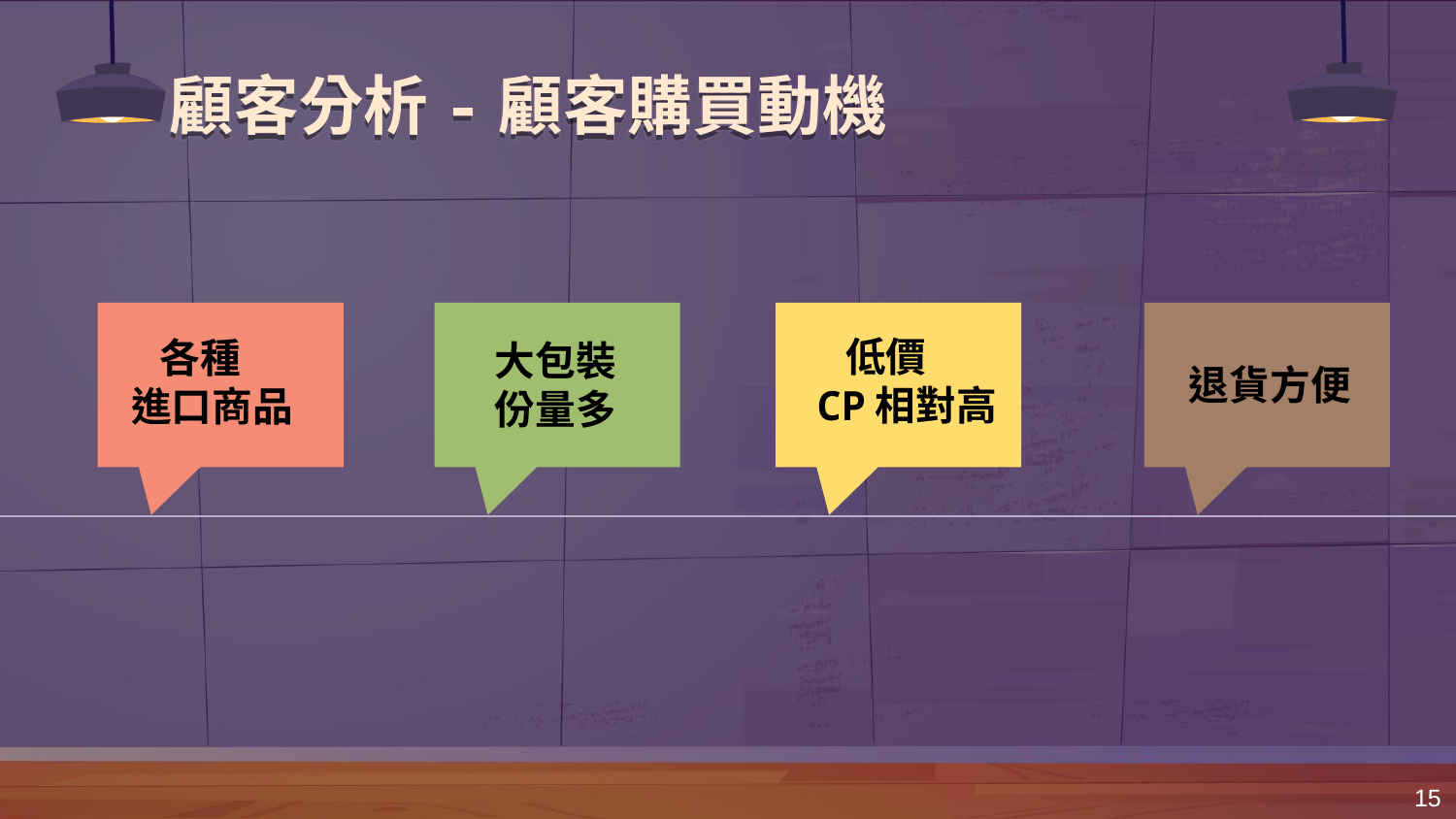

# 顧客分析-顧客購買動機

  低價
CP相對高
  各種
進口商品
退貨方便
大包裝
份量多

15